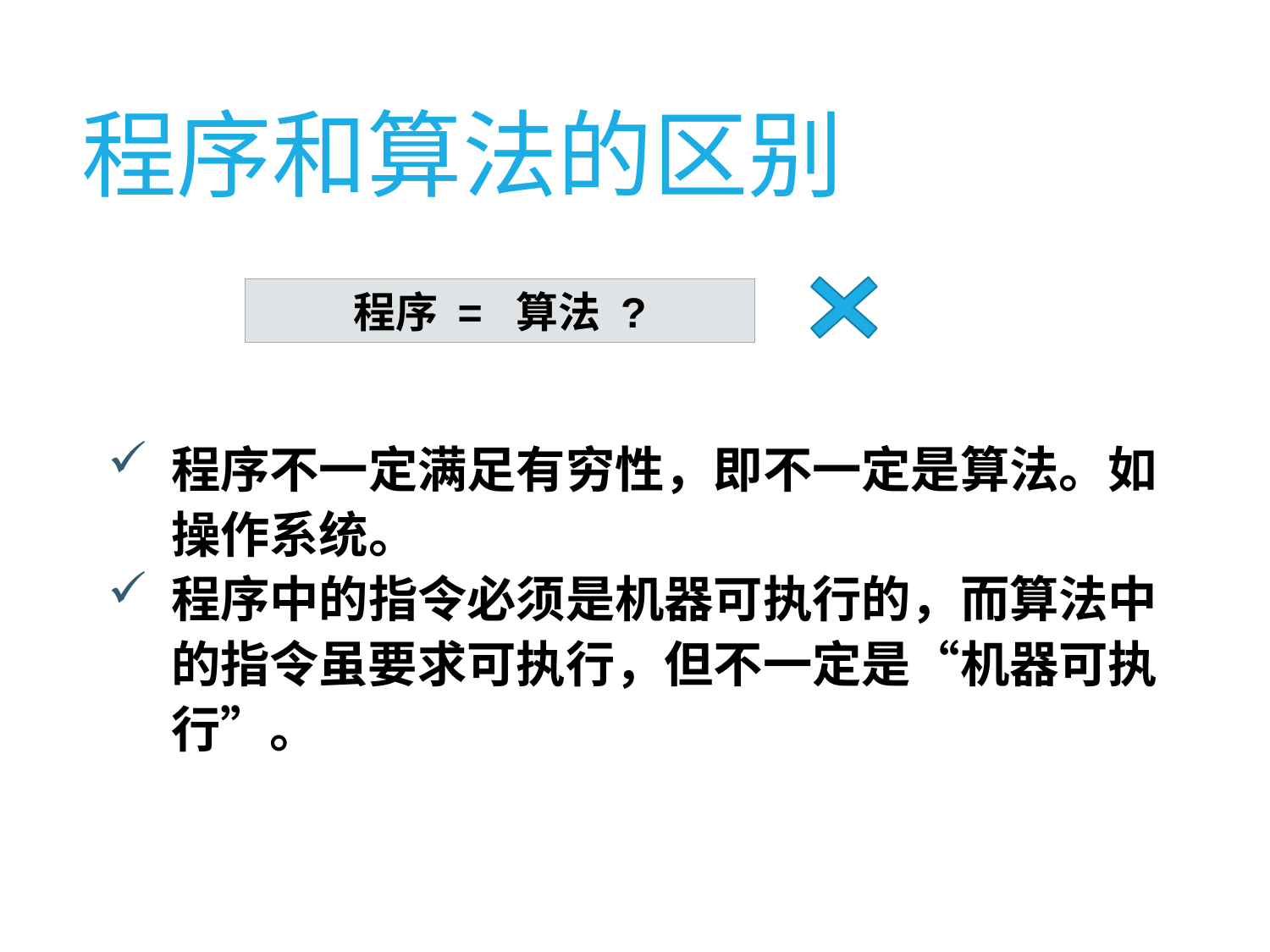

程序和算法的区别

程序 =  算法 ?
程序不一定满足有穷性，即不一定是算法。如操作系统。
程序中的指令必须是机器可执行的，而算法中的指令虽要求可执行，但不一定是“机器可执行”。